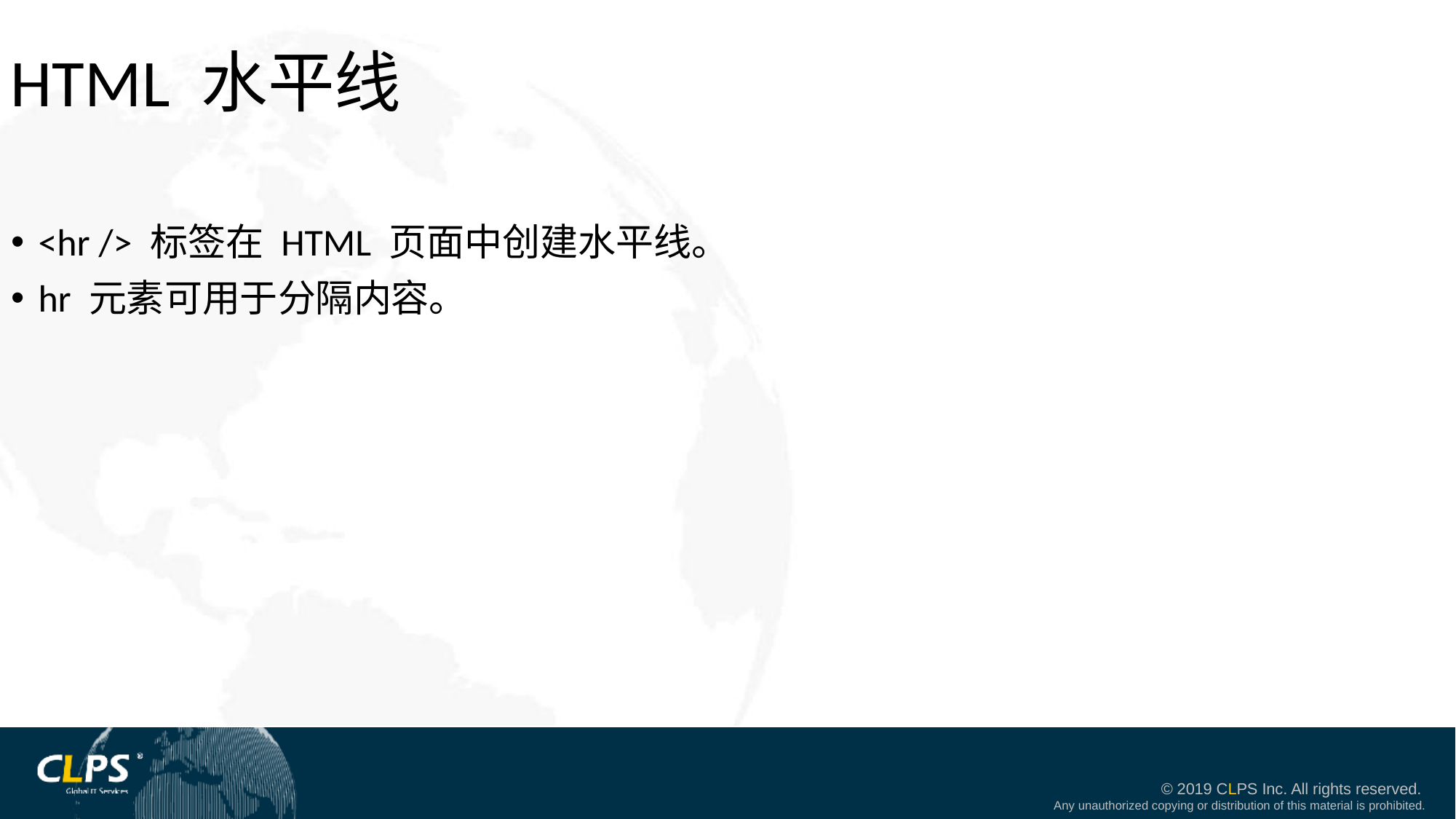

HTML 水平线
<hr /> 标签在 HTML 页面中创建水平线。
hr 元素可用于分隔内容。